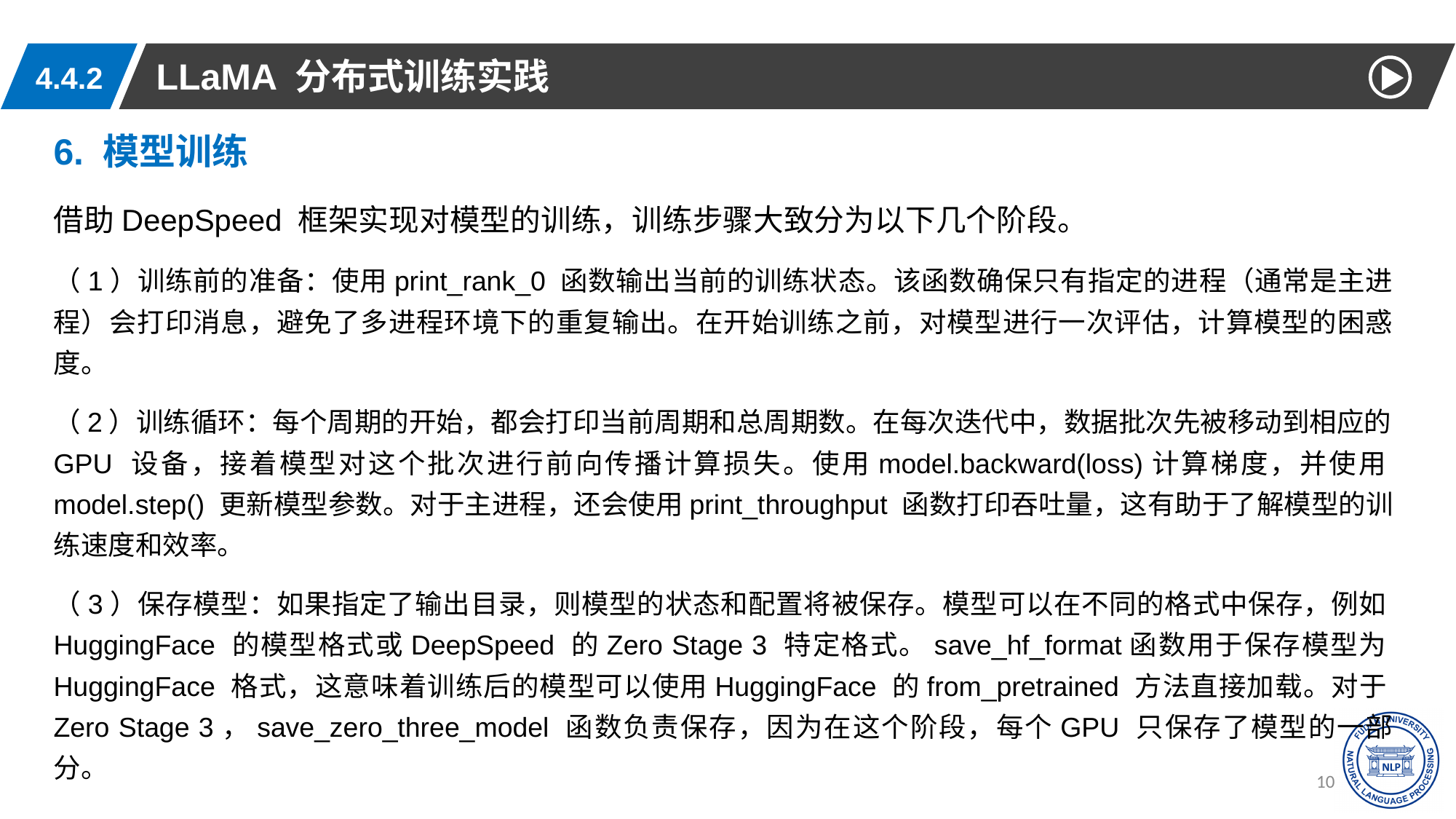

LLaMA 分布式训练实践
4.4.2

6. 模型训练
借助DeepSpeed 框架实现对模型的训练，训练步骤大致分为以下几个阶段。
（1）训练前的准备：使用print_rank_0 函数输出当前的训练状态。该函数确保只有指定的进程（通常是主进程）会打印消息，避免了多进程环境下的重复输出。在开始训练之前，对模型进行一次评估，计算模型的困惑度。
（2）训练循环：每个周期的开始，都会打印当前周期和总周期数。在每次迭代中，数据批次先被移动到相应的GPU 设备，接着模型对这个批次进行前向传播计算损失。使用model.backward(loss)计算梯度，并使用model.step() 更新模型参数。对于主进程，还会使用print_throughput 函数打印吞吐量，这有助于了解模型的训练速度和效率。
（3）保存模型：如果指定了输出目录，则模型的状态和配置将被保存。模型可以在不同的格式中保存，例如HuggingFace 的模型格式或DeepSpeed 的Zero Stage 3 特定格式。save_hf_format函数用于保存模型为HuggingFace 格式，这意味着训练后的模型可以使用HuggingFace 的from_pretrained 方法直接加载。对于Zero Stage 3，save_zero_three_model 函数负责保存，因为在这个阶段，每个GPU 只保存了模型的一部分。
103